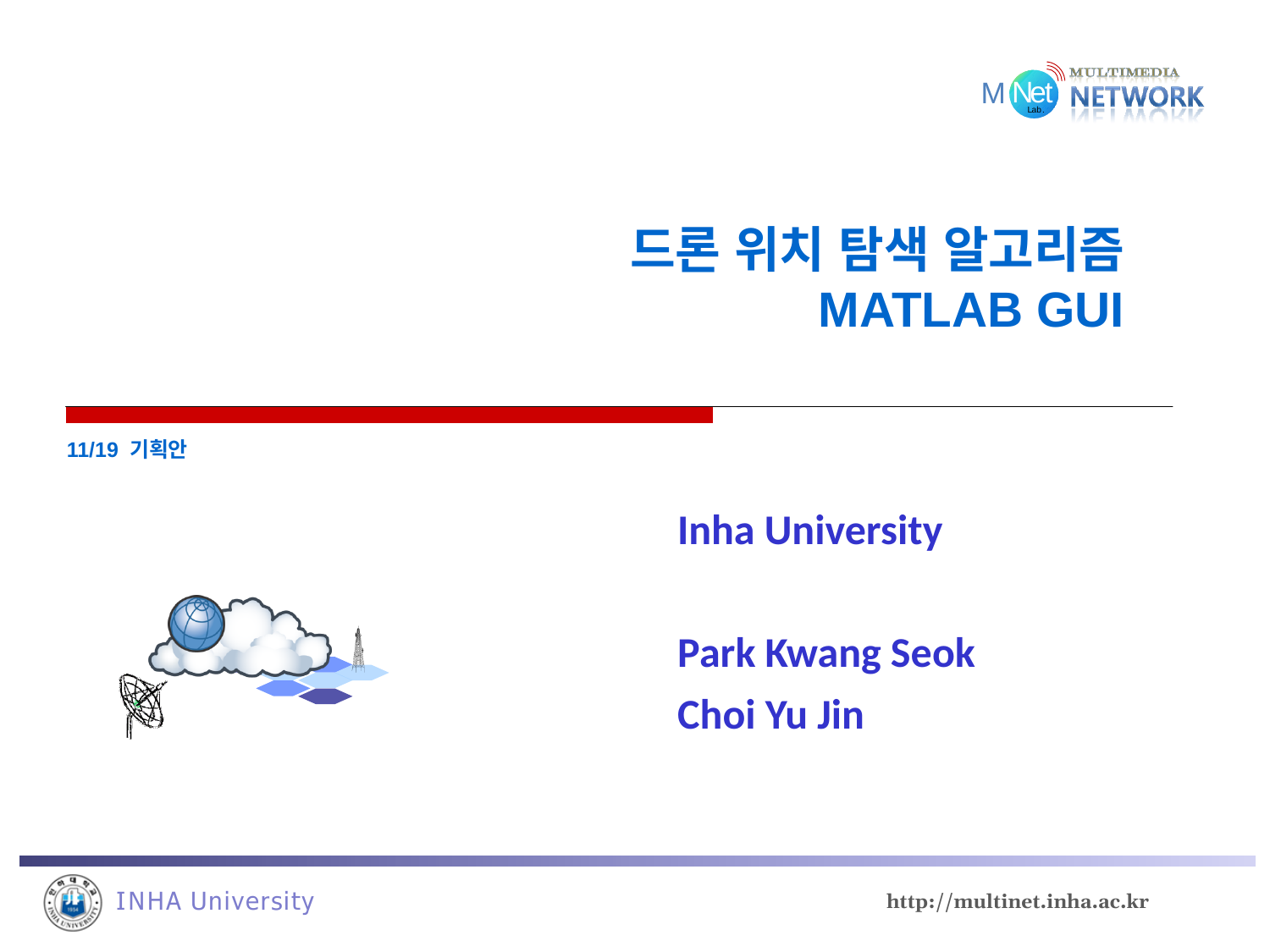

# 드론 위치 탐색 알고리즘 MATLAB GUI
11/19 기획안
Inha University

Park Kwang Seok
Choi Yu Jin